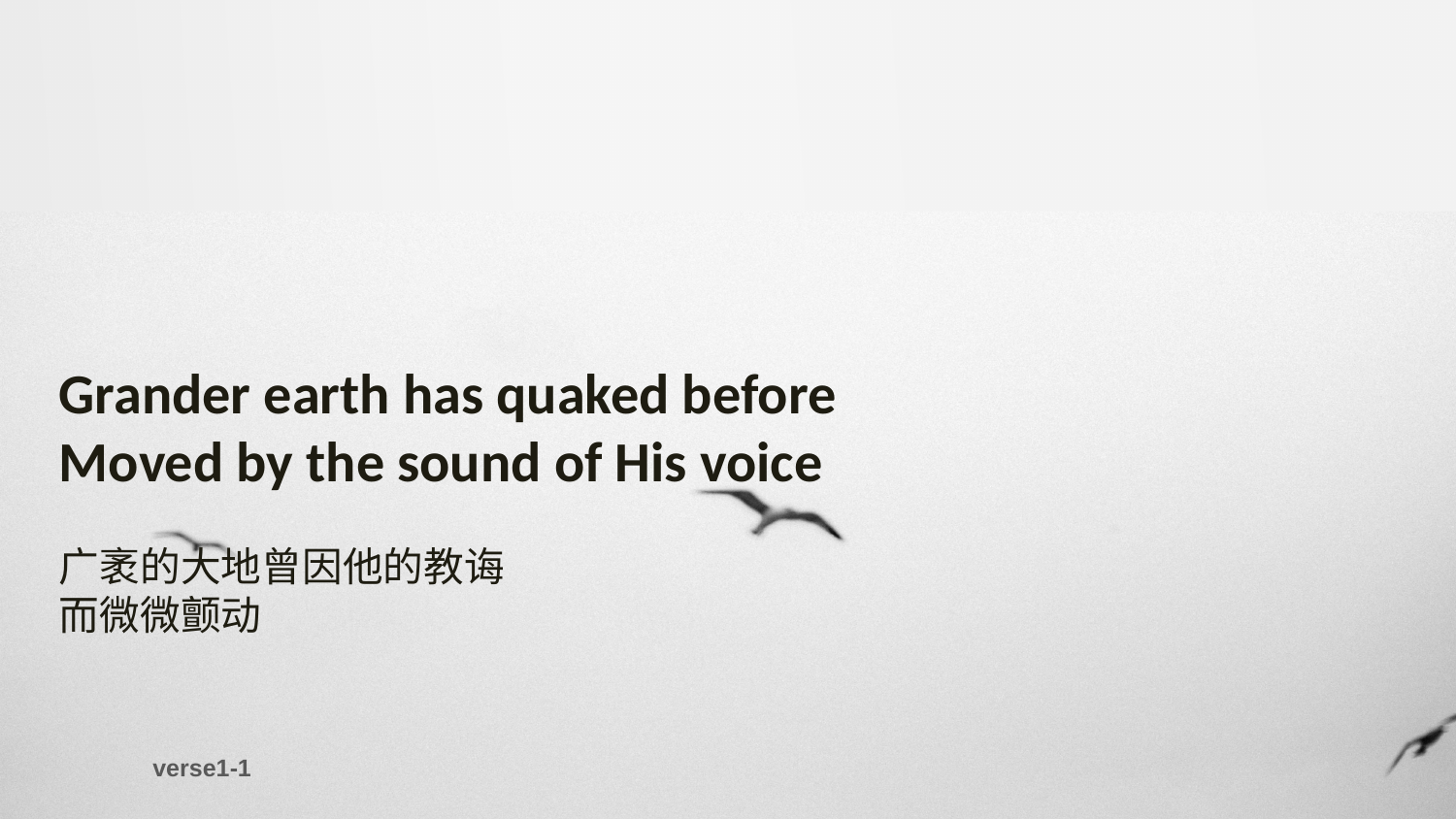

Grander earth has quaked before
Moved by the sound of His voice

广袤的大地曾因他的教诲
而微微颤动
verse1-1